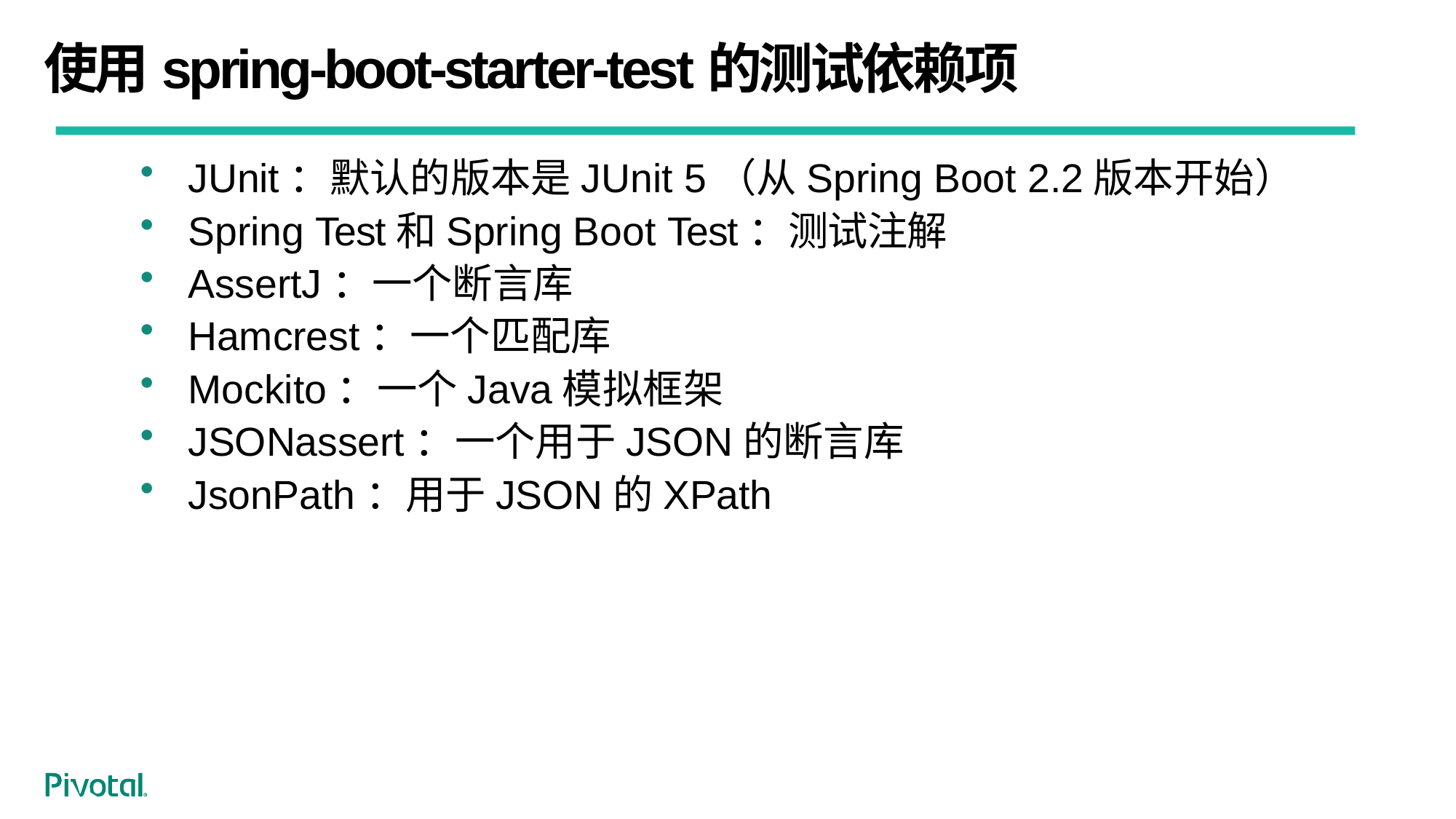

# 使用spring-boot-starter-test的测试依赖项
JUnit：默认的版本是JUnit 5（从Spring Boot 2.2版本开始）
Spring Test和Spring Boot Test：测试注解
AssertJ：一个断言库
Hamcrest：一个匹配库
Mockito：一个Java模拟框架
JSONassert：一个用于JSON的断言库
JsonPath：用于JSON的XPath
28